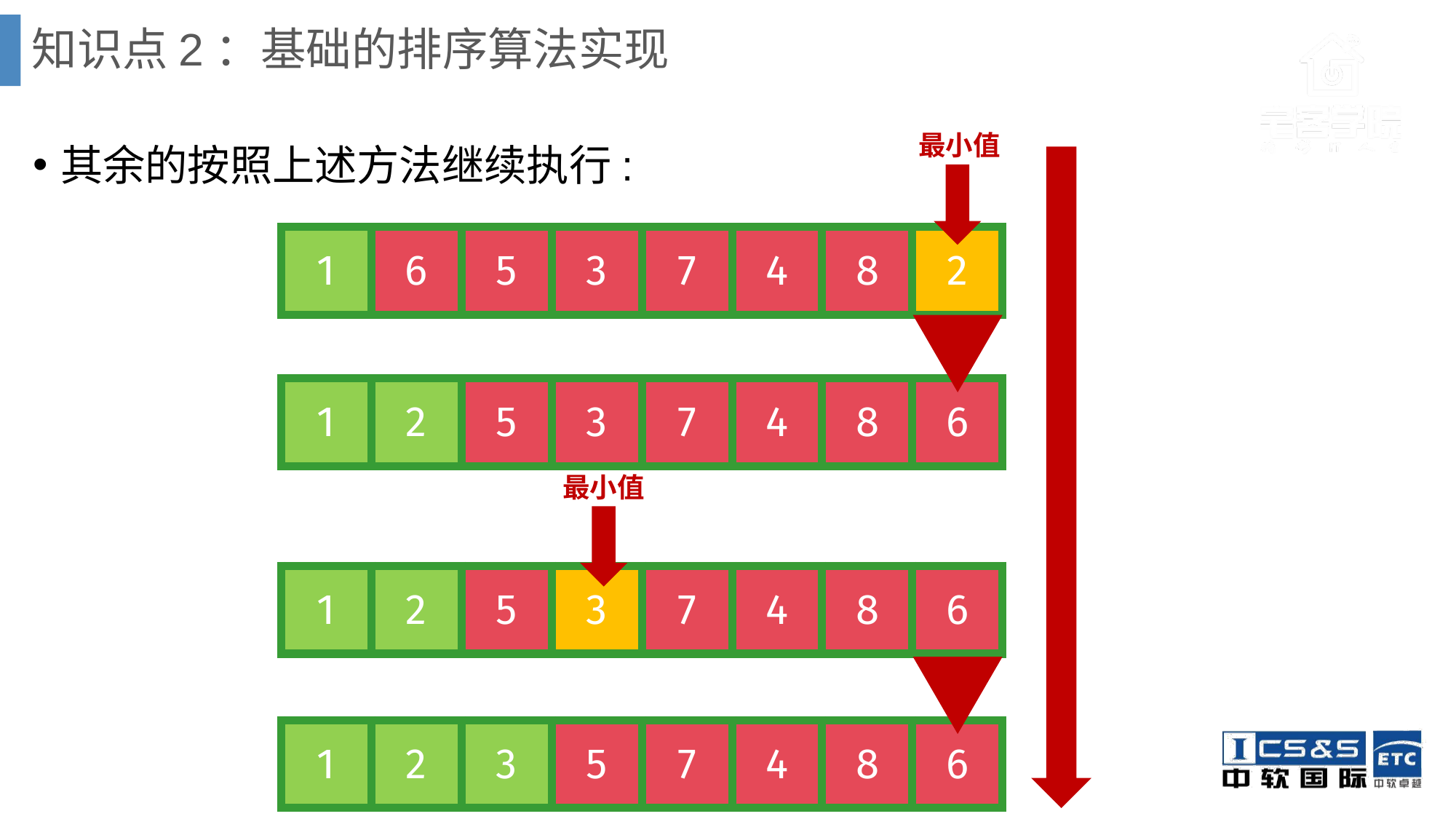

# 知识点2：基础的排序算法实现
其余的按照上述方法继续执行:

最小值

| 1 | 6 | 5 | 3 | 7 | 4 | 8 | 2 |
| --- | --- | --- | --- | --- | --- | --- | --- |

| 1 | 2 | 5 | 3 | 7 | 4 | 8 | 6 |
| --- | --- | --- | --- | --- | --- | --- | --- |

最小值

| 1 | 2 | 5 | 3 | 7 | 4 | 8 | 6 |
| --- | --- | --- | --- | --- | --- | --- | --- |

| 1 | 2 | 3 | 5 | 7 | 4 | 8 | 6 |
| --- | --- | --- | --- | --- | --- | --- | --- |